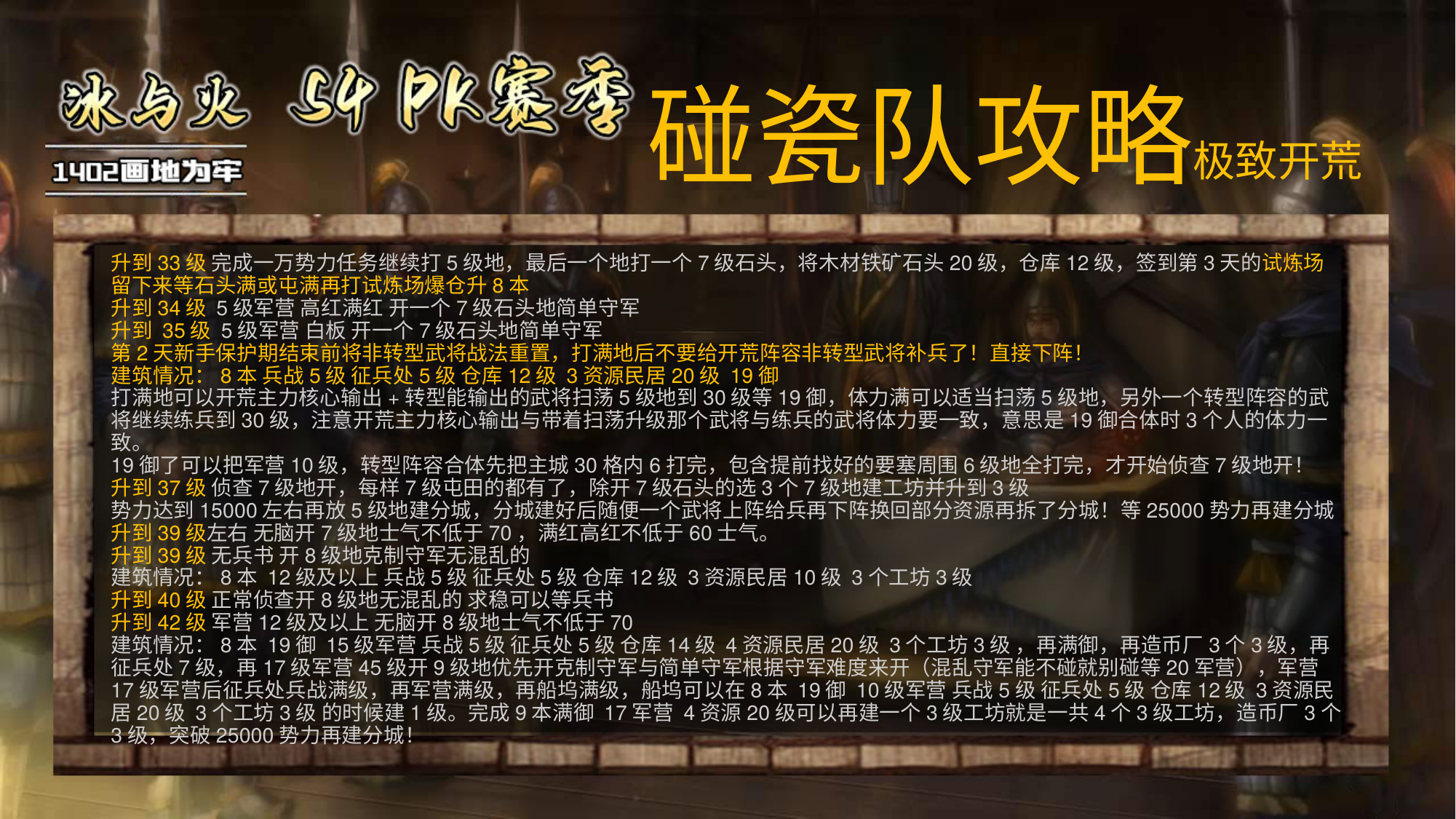

碰瓷队攻略极致开荒
升到33级 完成一万势力任务继续打5级地，最后一个地打一个7级石头，将木材铁矿石头20级，仓库12级，签到第3天的试炼场留下来等石头满或屯满再打试炼场爆仓升8本
升到34级 5级军营 高红满红 开一个7级石头地简单守军
升到 35级 5级军营 白板 开一个7级石头地简单守军
第2天新手保护期结束前将非转型武将战法重置，打满地后不要给开荒阵容非转型武将补兵了！直接下阵！
建筑情况：8本 兵战5级 征兵处5级 仓库12级 3资源民居20级 19御
打满地可以开荒主力核心输出+转型能输出的武将扫荡5级地到30级等19御，体力满可以适当扫荡5级地，另外一个转型阵容的武将继续练兵到30级，注意开荒主力核心输出与带着扫荡升级那个武将与练兵的武将体力要一致，意思是19御合体时3个人的体力一致。
19御了可以把军营10级，转型阵容合体先把主城30格内6打完，包含提前找好的要塞周围6级地全打完，才开始侦查7级地开！
升到37级 侦查7级地开，每样7级屯田的都有了，除开7级石头的选3个7级地建工坊并升到3级
势力达到15000左右再放5级地建分城，分城建好后随便一个武将上阵给兵再下阵换回部分资源再拆了分城！等25000势力再建分城
升到39级左右 无脑开7级地士气不低于70，满红高红不低于60士气。
升到39级 无兵书 开8级地克制守军无混乱的
建筑情况：8本 12级及以上 兵战5级 征兵处5级 仓库12级 3资源民居10级 3个工坊3级
升到40级 正常侦查开8级地无混乱的 求稳可以等兵书
升到42级 军营12级及以上 无脑开8级地士气不低于70
建筑情况：8本 19御 15级军营 兵战5级 征兵处5级 仓库14级 4资源民居20级 3个工坊3级 ，再满御，再造币厂3个3级，再征兵处7级，再17级军营45级开9级地优先开克制守军与简单守军根据守军难度来开（混乱守军能不碰就别碰等20军营），军营17级军营后征兵处兵战满级，再军营满级，再船坞满级，船坞可以在8本 19御 10级军营 兵战5级 征兵处5级 仓库12级 3资源民居20级 3个工坊3级 的时候建1级。完成9本满御 17军营 4资源20级可以再建一个3级工坊就是一共4个3级工坊，造币厂3个3级，突破25000势力再建分城！